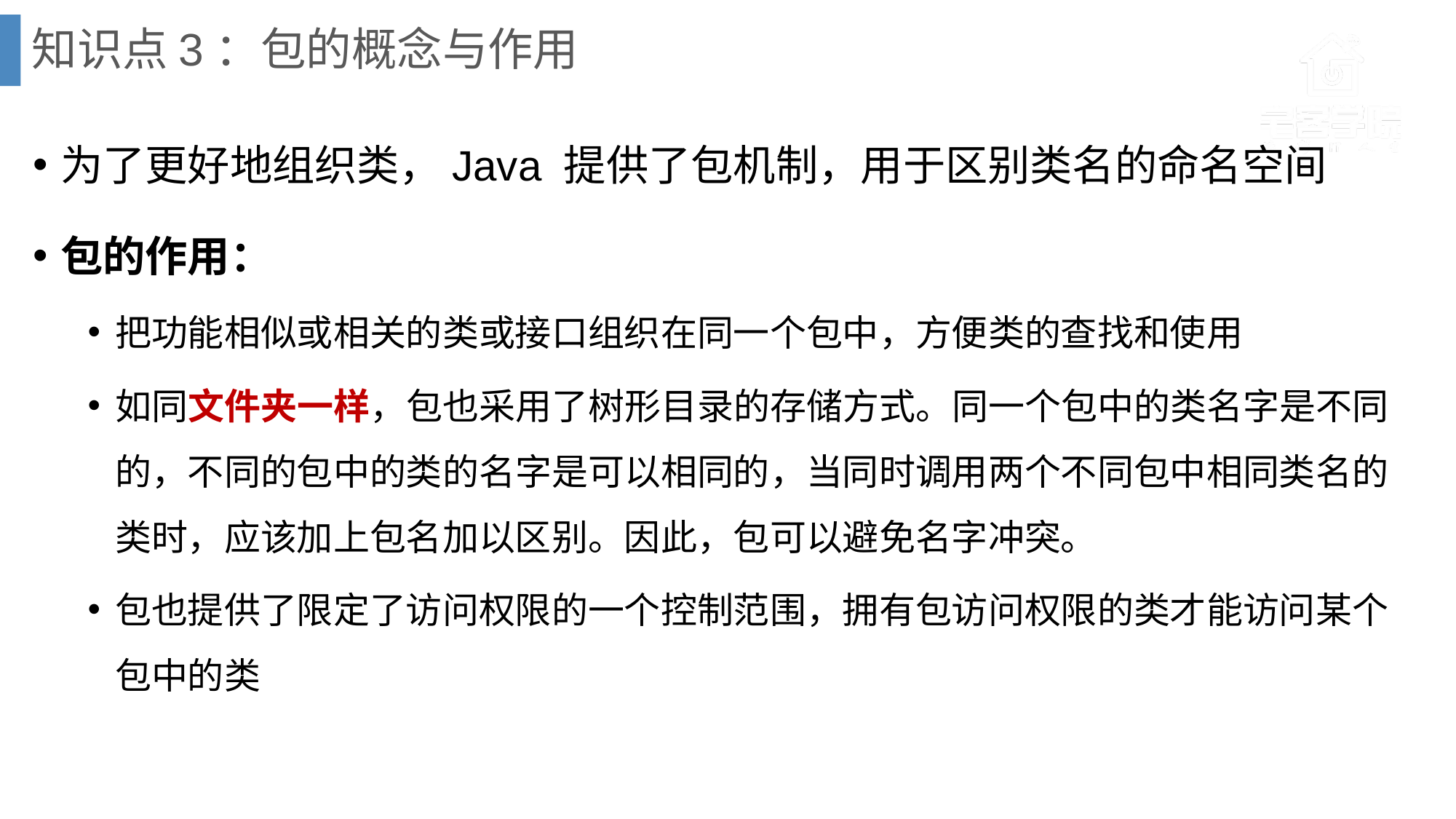

# 知识点3：包的概念与作用
为了更好地组织类，Java 提供了包机制，用于区别类名的命名空间
包的作用：
把功能相似或相关的类或接口组织在同一个包中，方便类的查找和使用
如同文件夹一样，包也采用了树形目录的存储方式。同一个包中的类名字是不同的，不同的包中的类的名字是可以相同的，当同时调用两个不同包中相同类名的类时，应该加上包名加以区别。因此，包可以避免名字冲突。
包也提供了限定了访问权限的一个控制范围，拥有包访问权限的类才能访问某个包中的类